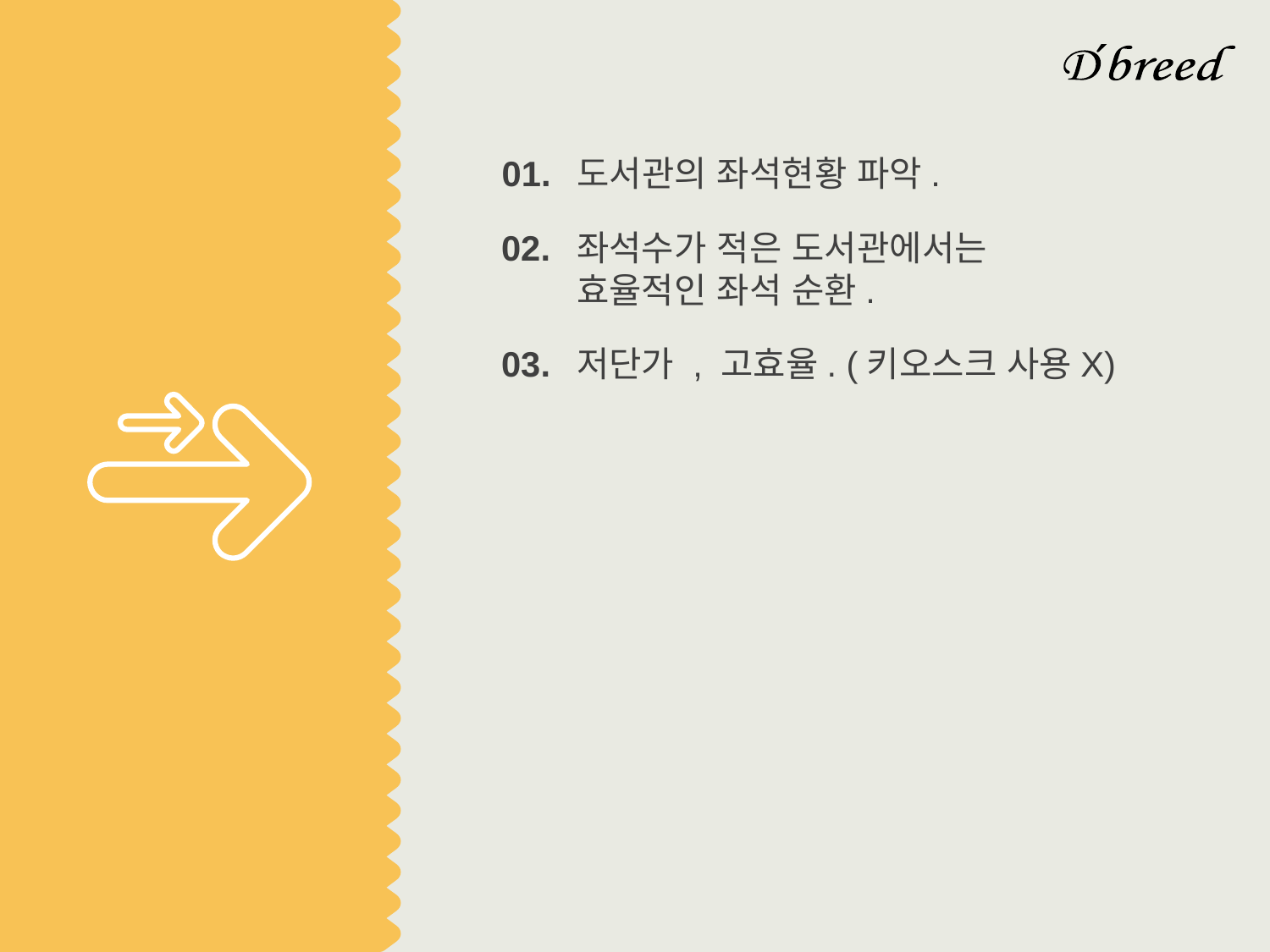

01.
도서관의 좌석현황 파악.
02.
좌석수가 적은 도서관에서는
효율적인 좌석 순환.
저단가 , 고효율. (키오스크 사용X)
03.